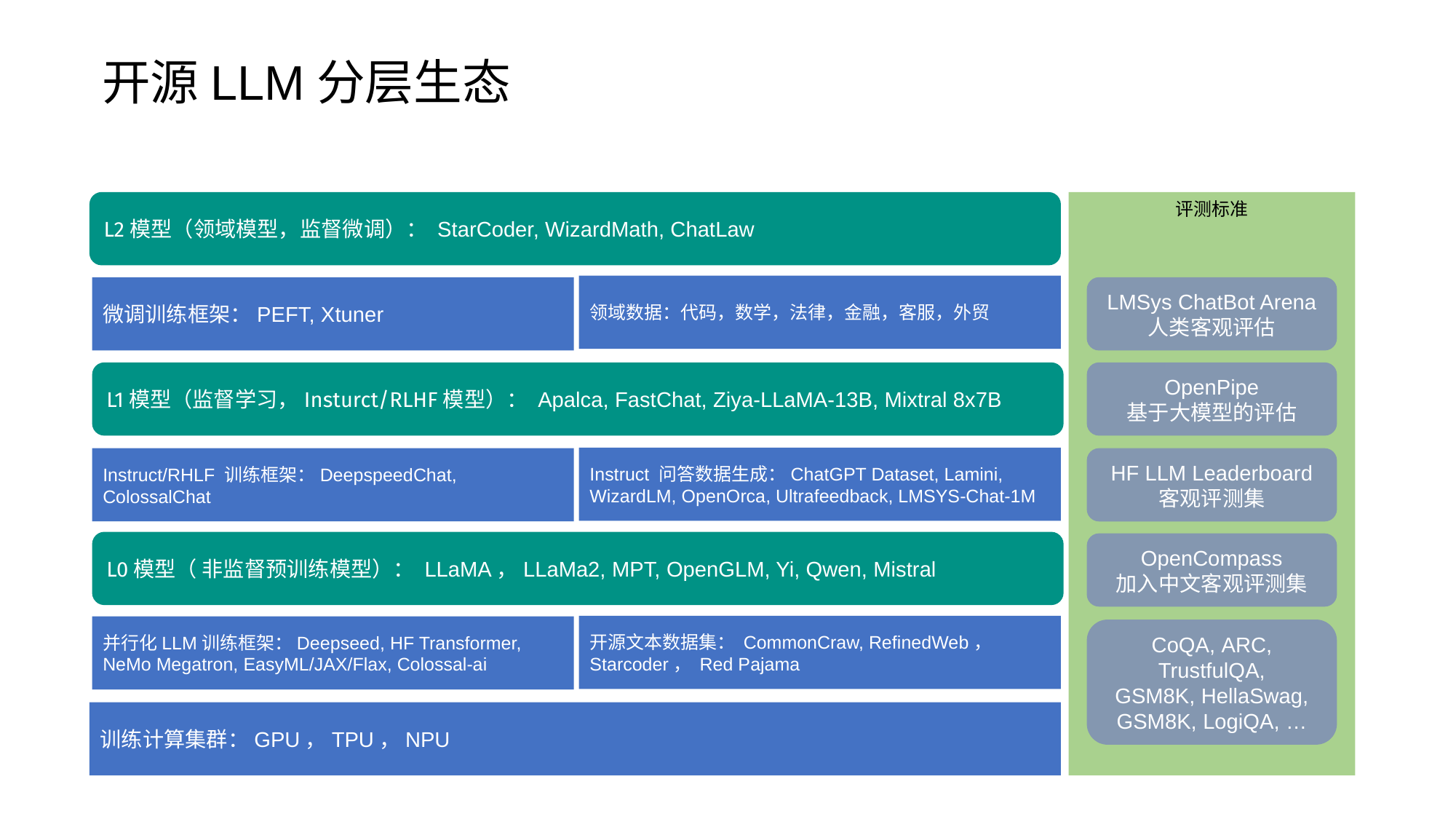

# 开源LLM分层生态
评测标准
L2模型（领域模型，监督微调）： StarCoder, WizardMath, ChatLaw
领域数据：代码，数学，法律，金融，客服，外贸
微调训练框架：PEFT, Xtuner
OpenPipe
基于大模型的评估
L1模型（监督学习，Insturct/RLHF模型）： Apalca, FastChat, Ziya-LLaMA-13B, Mixtral 8x7B
Instruct 问答数据生成：ChatGPT Dataset, Lamini, WizardLM, OpenOrca, Ultrafeedback, LMSYS-Chat-1M
HF LLM Leaderboard
客观评测集
Instruct/RHLF 训练框架：DeepspeedChat, ColossalChat
L0模型（ 非监督预训练模型）： LLaMA，LLaMa2, MPT, OpenGLM, Yi, Qwen, Mistral
开源文本数据集： CommonCraw, RefinedWeb， Starcoder， Red Pajama
并行化LLM训练框架：Deepseed, HF Transformer, NeMo Megatron, EasyML/JAX/Flax, Colossal-ai
CoQA, ARC, TrustfulQA, GSM8K, HellaSwag, GSM8K, LogiQA, …
训练计算集群：GPU，TPU，NPU
LMSys ChatBot Arena 人类客观评估
OpenCompass
加入中文客观评测集